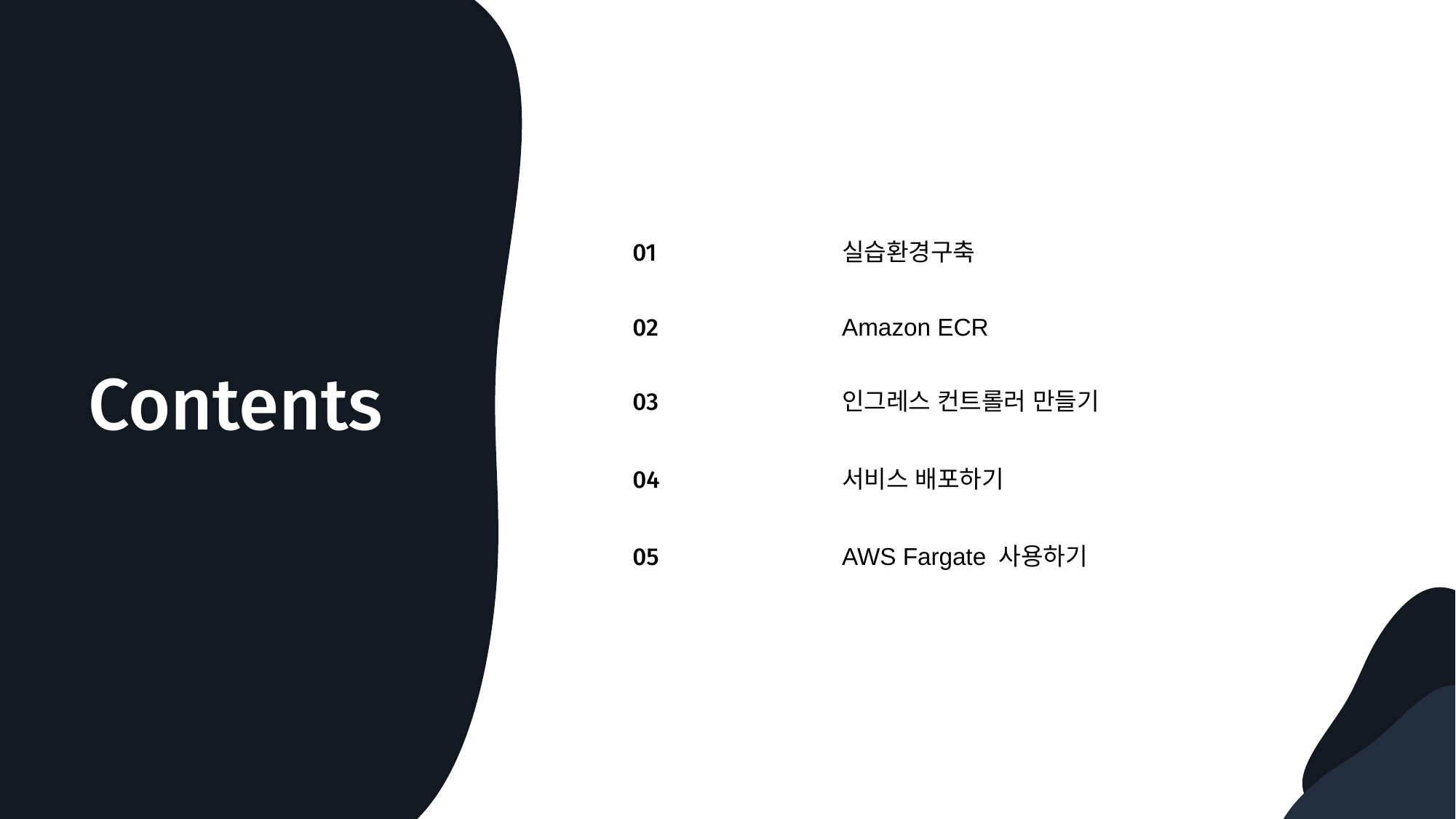

01
실습환경구축
02
Amazon ECR
Contents
03
인그레스 컨트롤러 만들기
04
서비스 배포하기
05
AWS Fargate 사용하기